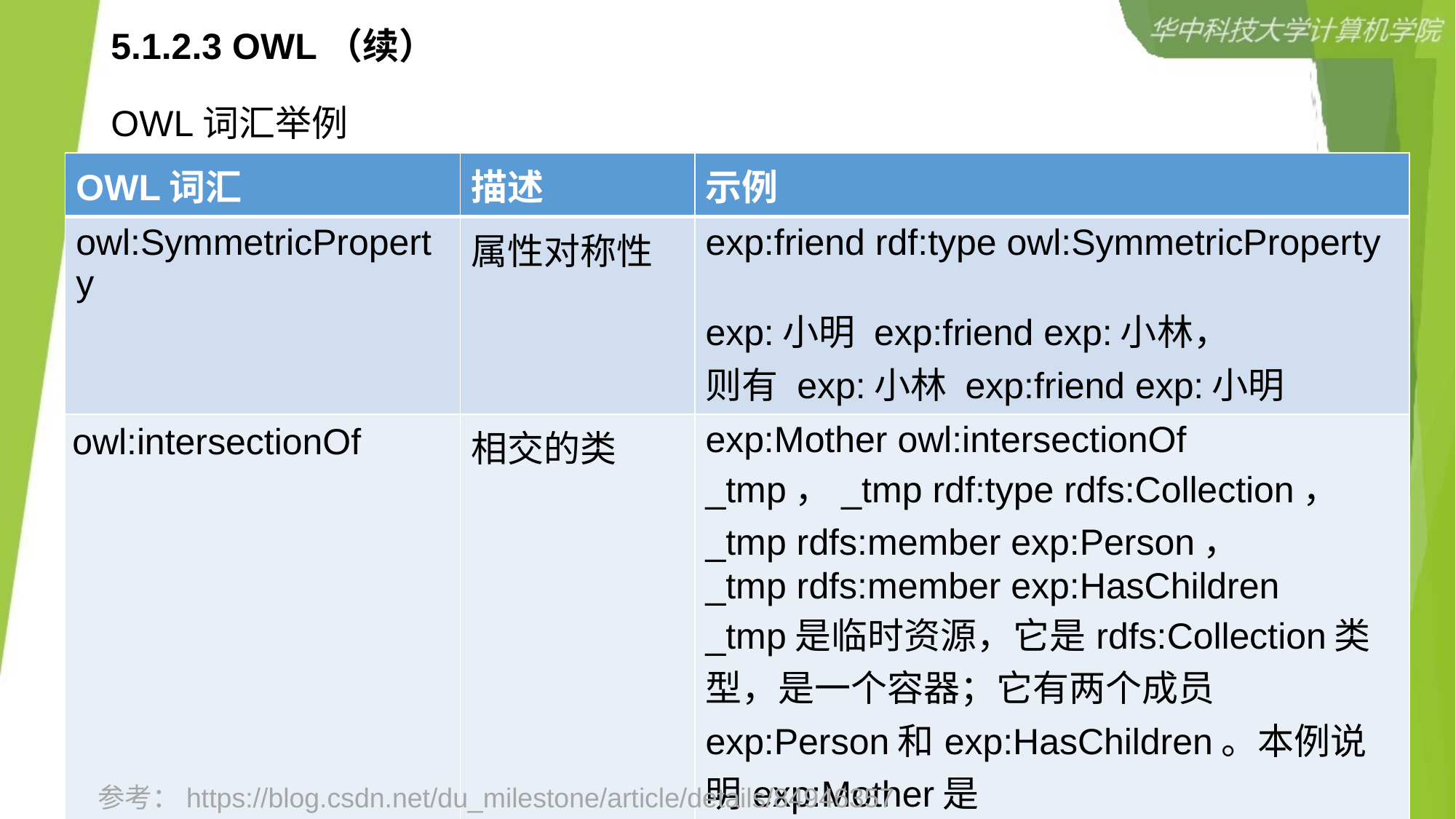

# 5.1.2.3 OWL（续）
OWL词汇举例
| OWL词汇 | 描述 | 示例 |
| --- | --- | --- |
| owl:SymmetricProperty | 属性对称性 | exp:friend rdf:type owl:SymmetricProperty exp:小明 exp:friend exp:小林， 则有 exp:小林 exp:friend exp:小明 |
| owl:intersectionOf | 相交的类 | exp:Mother owl:intersectionOf \_tmp，\_tmp rdf:type rdfs:Collection， \_tmp rdfs:member exp:Person， \_tmp rdfs:member exp:HasChildren \_tmp是临时资源，它是rdfs:Collection类型，是一个容器；它有两个成员exp:Person和exp:HasChildren。本例说明exp:Mother是exp:Person，exp:HasChildren这两个类的交集。 |
24
参考：https://blog.csdn.net/du_milestone/article/details/84946357